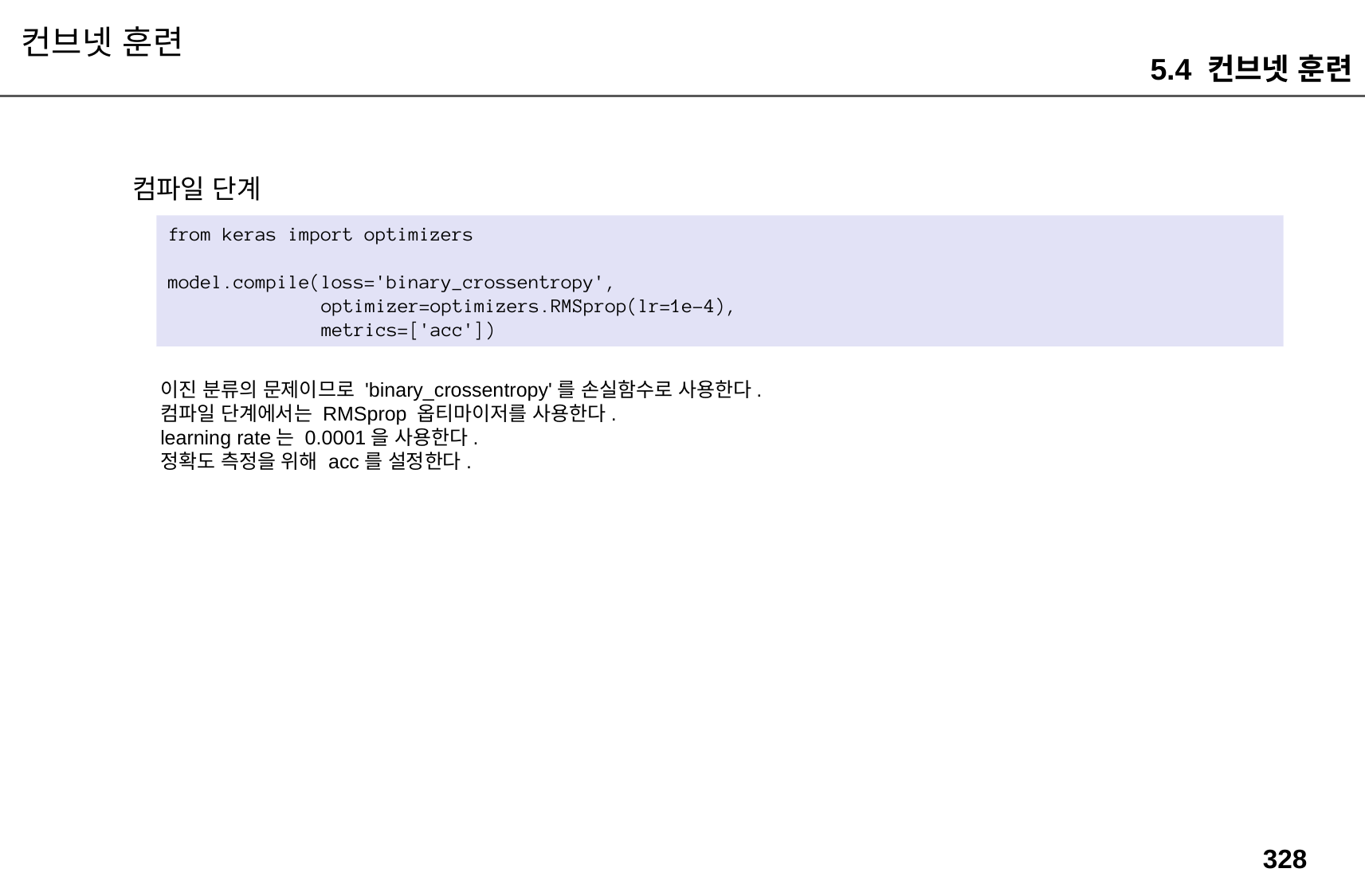

컨브넷 훈련
5.4 컨브넷 훈련
컴파일 단계
from keras import optimizers

model.compile(loss='binary_crossentropy',
              optimizer=optimizers.RMSprop(lr=1e-4),
              metrics=['acc'])
이진 분류의 문제이므로 'binary_crossentropy'를 손실함수로 사용한다.
컴파일 단계에서는 RMSprop 옵티마이저를 사용한다.
learning rate는 0.0001을 사용한다.
정확도 측정을 위해 acc를 설정한다.